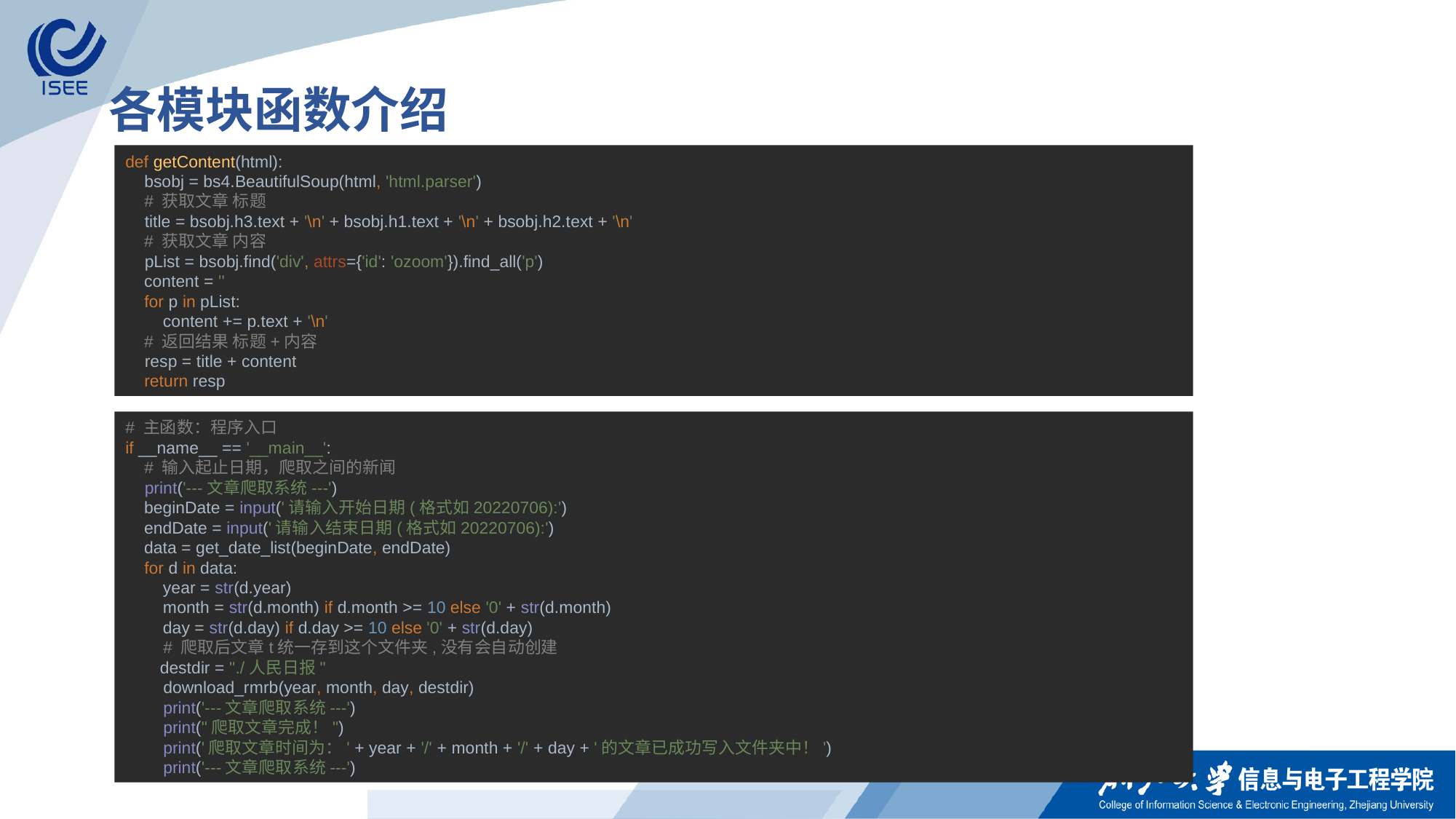

各模块函数介绍
def getContent(html):
    bsobj = bs4.BeautifulSoup(html, 'html.parser')
    # 获取文章 标题
    title = bsobj.h3.text + '\n' + bsobj.h1.text + '\n' + bsobj.h2.text + '\n'
    # 获取文章 内容
    pList = bsobj.find('div', attrs={'id': 'ozoom'}).find_all('p')
    content = ''
    for p in pList:
        content += p.text + '\n'
    # 返回结果 标题+内容
    resp = title + content
    return resp
# 主函数：程序入口 if __name__ == '__main__': # 输入起止日期，爬取之间的新闻 print('---文章爬取系统---') beginDate = input('请输入开始日期(格式如20220706):') endDate = input('请输入结束日期(格式如20220706):') data = get_date_list(beginDate, endDate) for d in data: year = str(d.year) month = str(d.month) if d.month >= 10 else '0' + str(d.month) day = str(d.day) if d.day >= 10 else '0' + str(d.day) # 爬取后文章t统一存到这个文件夹,没有会自动创建 destdir = "./人民日报" download_rmrb(year, month, day, destdir) print('---文章爬取系统---') print("爬取文章完成！") print('爬取文章时间为：' + year + '/' + month + '/' + day + '的文章已成功写入文件夹中！') print('---文章爬取系统---')